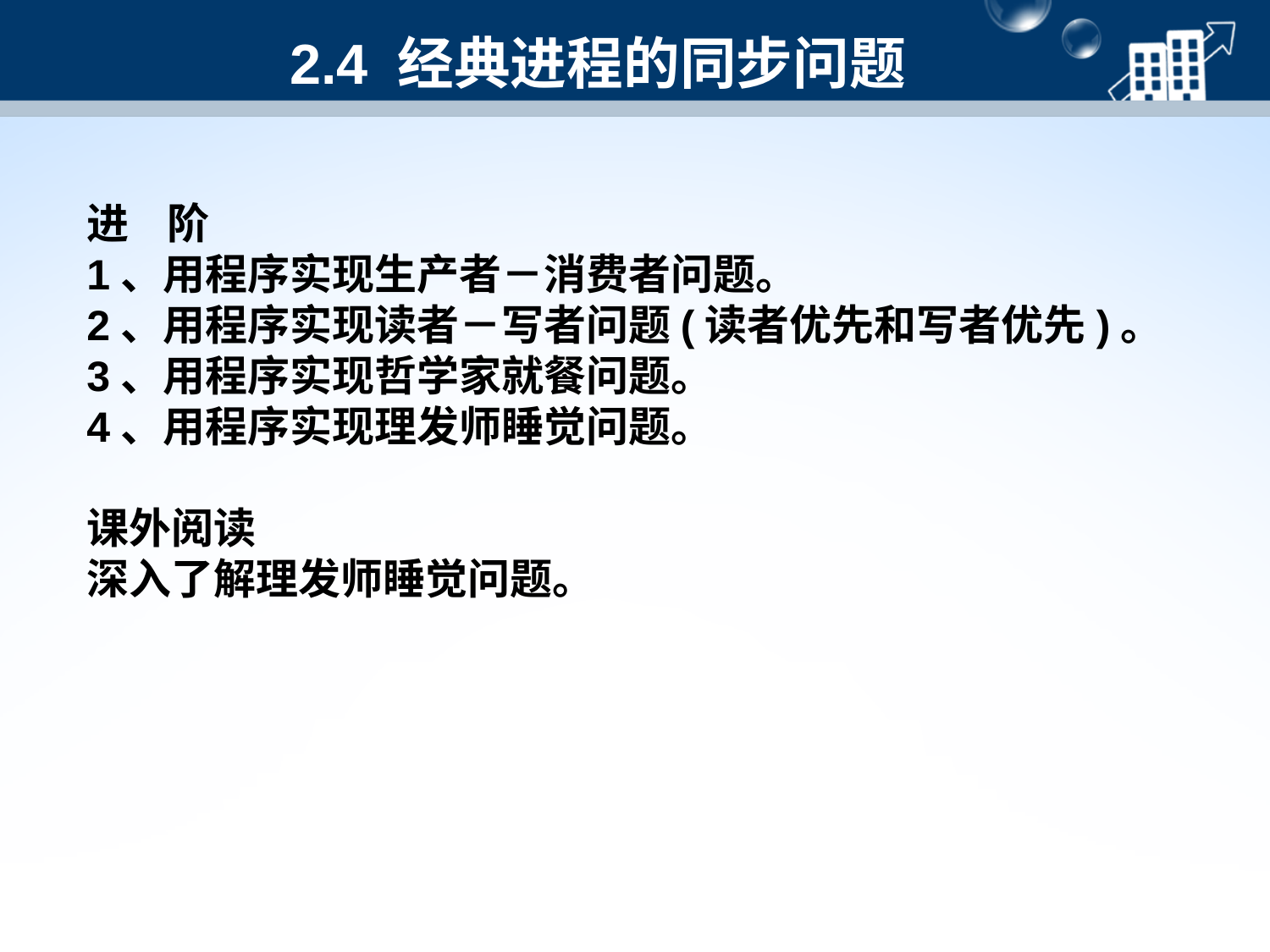

# 2.4 经典进程的同步问题
进    阶
1、用程序实现生产者－消费者问题。
2、用程序实现读者－写者问题(读者优先和写者优先)。
3、用程序实现哲学家就餐问题。
4、用程序实现理发师睡觉问题。

课外阅读
深入了解理发师睡觉问题。